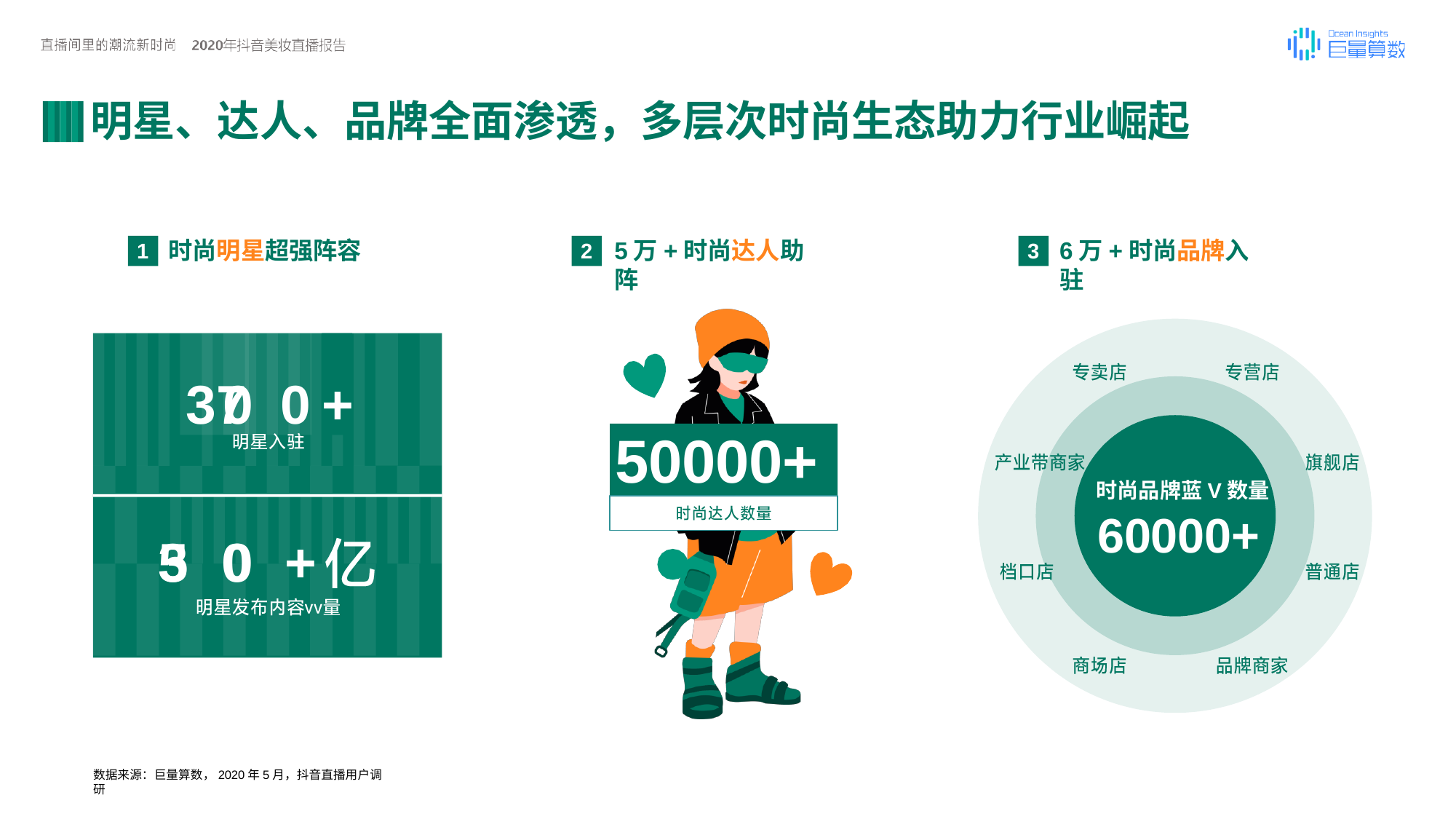

明星、达人、品牌全面渗透，多层次时尚生态助力行业崛起

时尚明星超强阵容
5万+时尚达人助阵
6万+时尚品牌入驻

1
2
3

37
0	0
+

50000+

时尚品牌蓝V数量
60000+

5
0
+
3	0

数据来源：巨量算数，2020年5月，抖音直播用户调研